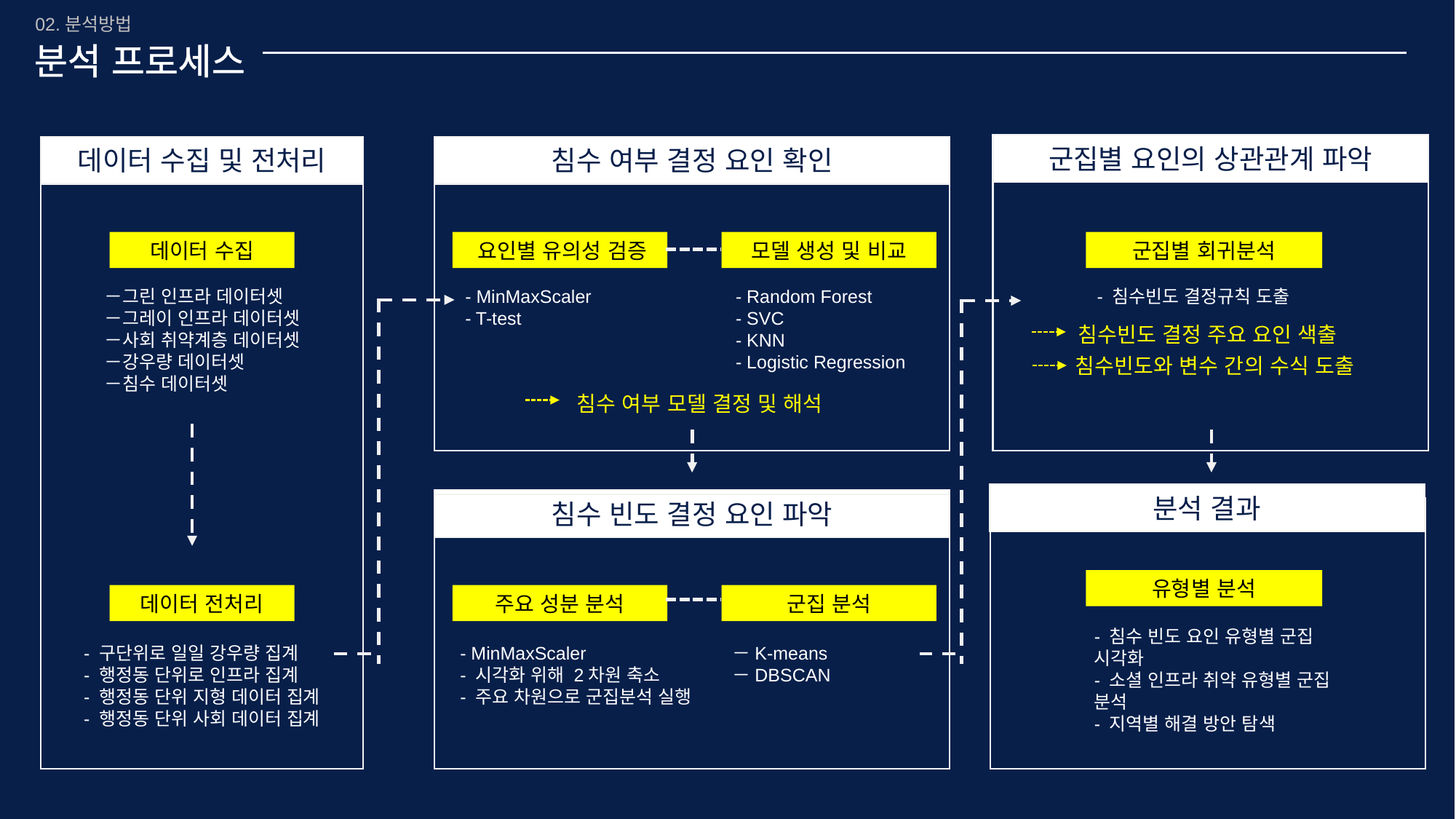

02.분석방법
분석 프로세스
군집별 요인의 상관관계 파악
데이터 수집 및 전처리
침수 여부 결정 요인 확인

데이터 수집
 요인별 유의성 검증
모델 생성 및 비교
군집별 회귀분석
－그린 인프라 데이터셋
－그레이 인프라 데이터셋
－사회 취약계층 데이터셋
－강우량 데이터셋
－침수 데이터셋
- MinMaxScaler
- T-test
- Random Forest
- SVC
- KNN
- Logistic Regression
- 침수빈도 결정규칙 도출
침수빈도 결정 주요 요인 색출
침수빈도와 변수 간의 수식 도출
침수 여부 모델 결정 및 해석
분석 결과
침수 빈도 결정 요인 파악

유형별 분석
데이터 전처리
주요 성분 분석
군집 분석
- 침수 빈도 요인 유형별 군집 시각화
- 소셜 인프라 취약 유형별 군집 분석
- 지역별 해결 방안 탐색
- 구단위로 일일 강우량 집계
- 행정동 단위로 인프라 집계
- 행정동 단위 지형 데이터 집계
- 행정동 단위 사회 데이터 집계
- MinMaxScaler
- 시각화 위해 2차원 축소
- 주요 차원으로 군집분석 실행
－K-means
－DBSCAN